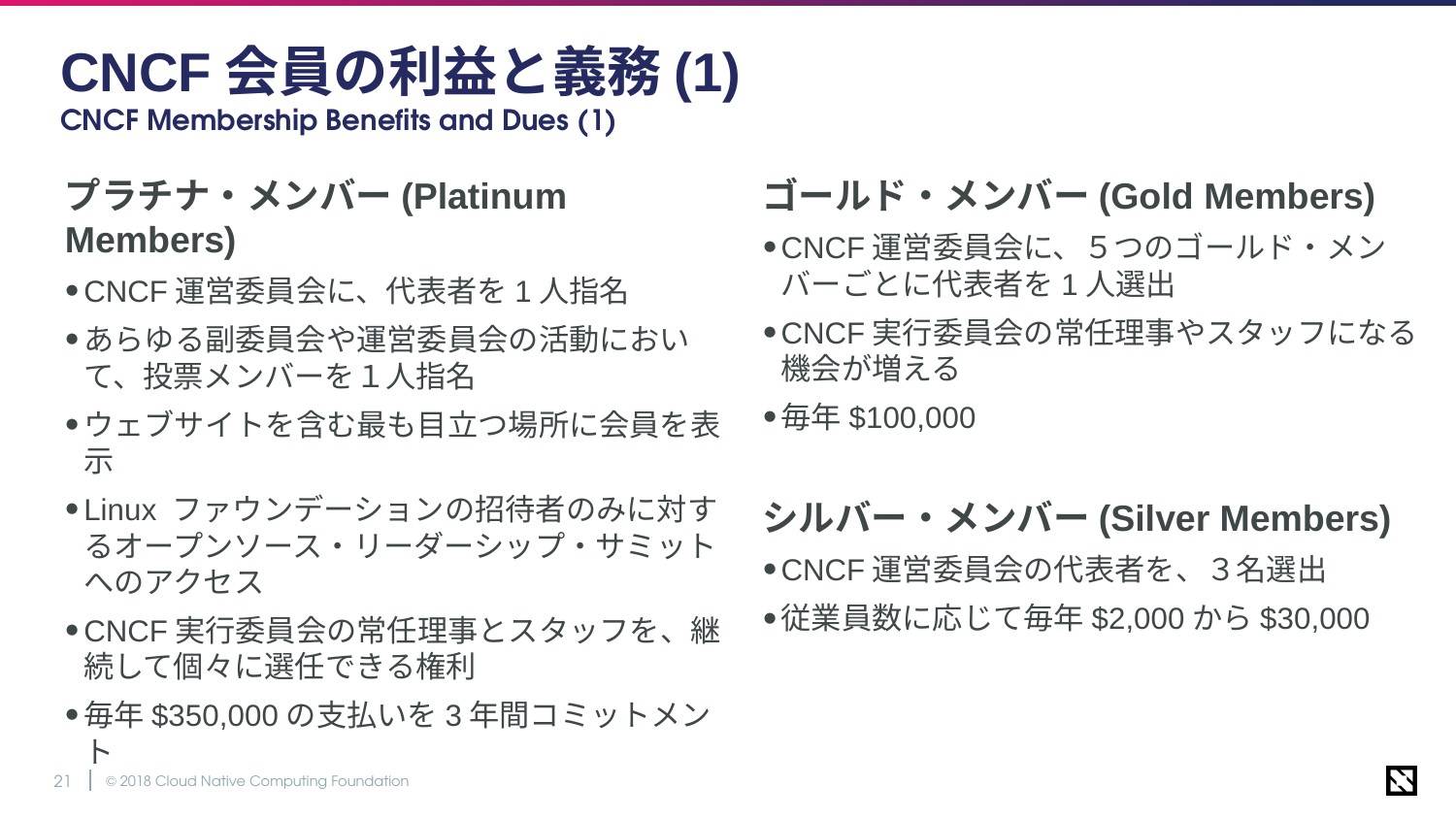

# CNCF会員の利益と義務(1) CNCF Membership Benefits and Dues (1)
ゴールド・メンバー(Gold Members)
CNCF運営委員会に、５つのゴールド・メンバーごとに代表者を1人選出
CNCF実行委員会の常任理事やスタッフになる機会が増える
毎年$100,000

シルバー・メンバー(Silver Members)
CNCF運営委員会の代表者を、３名選出
従業員数に応じて毎年$2,000から$30,000
プラチナ・メンバー(Platinum Members)
CNCF運営委員会に、代表者を1人指名
あらゆる副委員会や運営委員会の活動において、投票メンバーを１人指名
ウェブサイトを含む最も目立つ場所に会員を表示
Linux ファウンデーションの招待者のみに対するオープンソース・リーダーシップ・サミットへのアクセス
CNCF実行委員会の常任理事とスタッフを、継続して個々に選任できる権利
毎年$350,000の支払いを3年間コミットメント